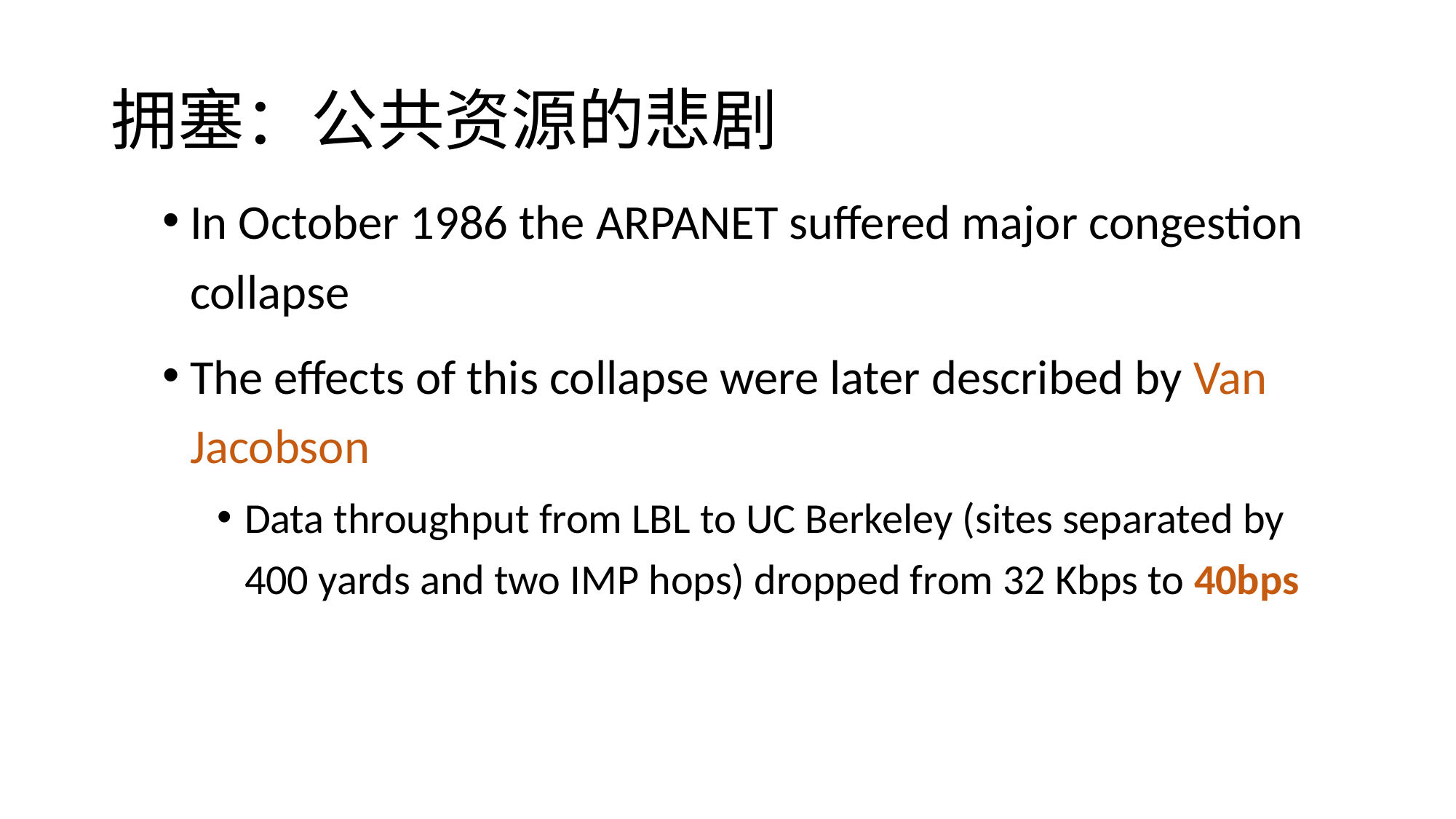

# 拥塞：公共资源的悲剧
In October 1986 the ARPANET suffered major congestion collapse
The effects of this collapse were later described by Van Jacobson
Data throughput from LBL to UC Berkeley (sites separated by 400 yards and two IMP hops) dropped from 32 Kbps to 40bps
20